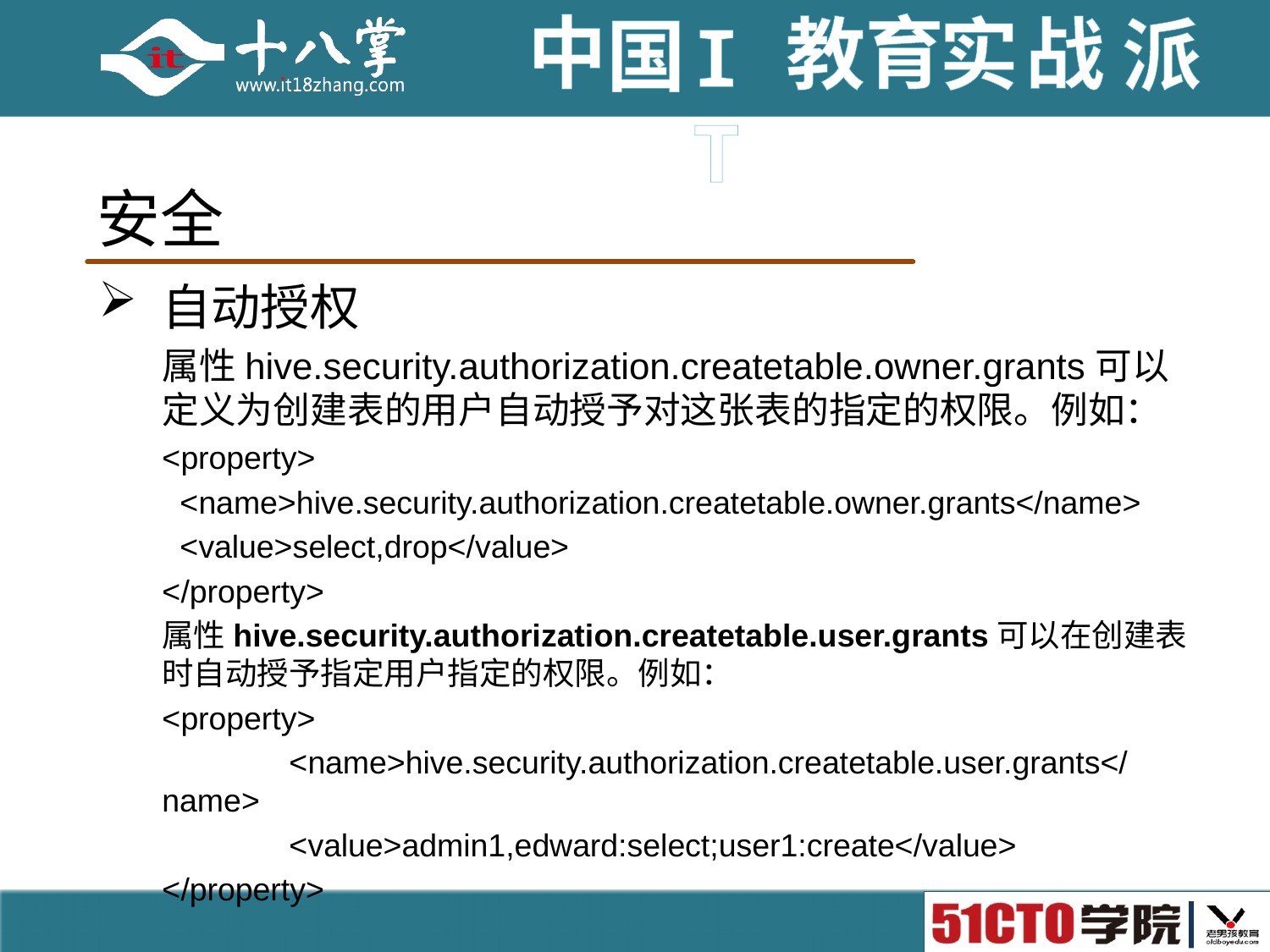

# 安全
自动授权
属性hive.security.authorization.createtable.owner.grants可以定义为创建表的用户自动授予对这张表的指定的权限。例如：
<property>
  <name>hive.security.authorization.createtable.owner.grants</name>
  <value>select,drop</value>
</property>
属性hive.security.authorization.createtable.user.grants可以在创建表时自动授予指定用户指定的权限。例如：
<property>
	<name>hive.security.authorization.createtable.user.grants</name>
	<value>admin1,edward:select;user1:create</value>
</property>